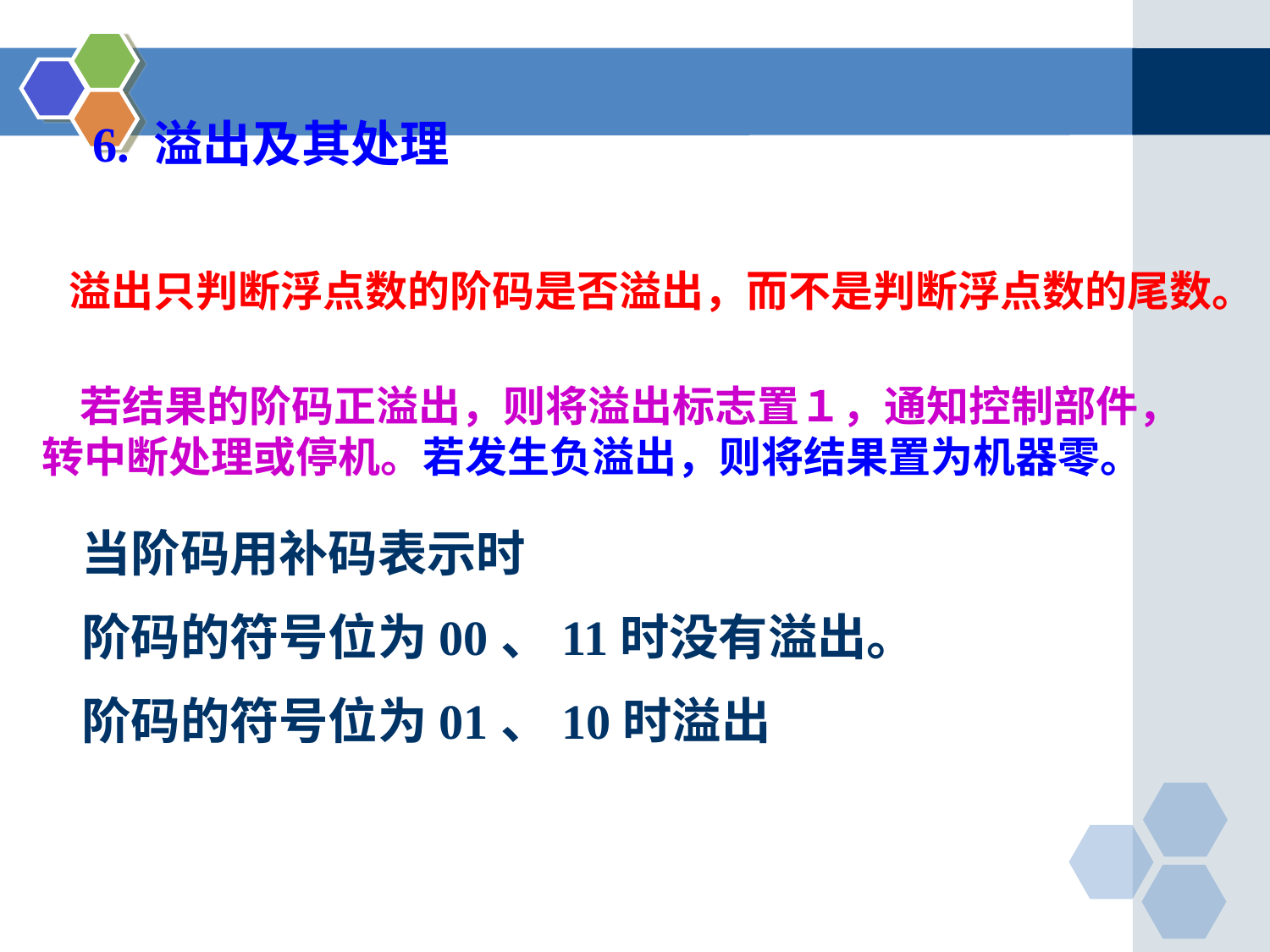

6. 溢出及其处理
溢出只判断浮点数的阶码是否溢出，而不是判断浮点数的尾数。
      若结果的阶码正溢出，则将溢出标志置１，通知控制部件，
  转中断处理或停机。若发生负溢出，则将结果置为机器零。
当阶码用补码表示时
阶码的符号位为00、11时没有溢出。
阶码的符号位为01、10时溢出